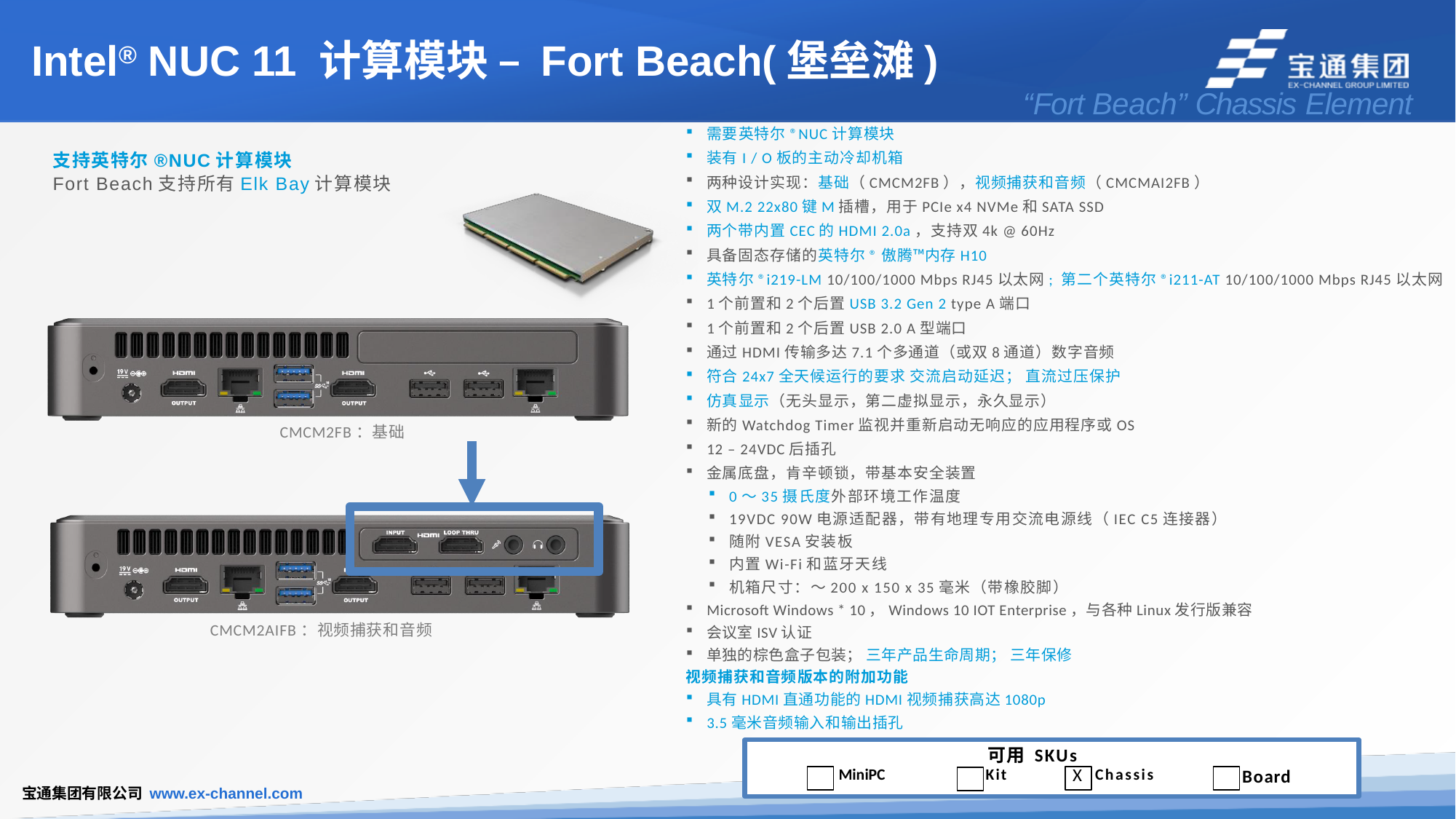

# Intel® NUC 11 计算模块 – Fort Beach(堡垒滩)
“Fort Beach” Chassis Element
需要英特尔®NUC计算模块
装有I / O板的主动冷却机箱
两种设计实现：基础（CMCM2FB），视频捕获和音频（CMCMAI2FB）
双M.2 22x80键M插槽，用于PCIe x4 NVMe和SATA SSD
两个带内置CEC的HDMI 2.0a，支持双4k @ 60Hz
具备固态存储的英特尔®傲腾™内存H10
英特尔®i219-LM 10/100/1000 Mbps RJ45以太网; 第二个英特尔®i211-AT 10/100/1000 Mbps RJ45以太网
1个前置和2个后置USB 3.2 Gen 2 type A端口
1个前置和2个后置USB 2.0 A型端口
通过HDMI传输多达7.1个多通道（或双8通道）数字音频
符合24x7全天候运行的要求 交流启动延迟； 直流过压保护
仿真显示（无头显示，第二虚拟显示，永久显示）
新的Watchdog Timer监视并重新启动无响应的应用程序或OS
12 – 24VDC后插孔
金属底盘，肯辛顿锁，带基本安全装置
0〜35摄氏度外部环境工作温度
19VDC 90W电源适配器，带有地理专用交流电源线（IEC C5连接器）
随附VESA安装板
内置Wi-Fi和蓝牙天线
机箱尺寸：〜200 x 150 x 35毫米（带橡胶脚）
Microsoft Windows * 10，Windows 10 IOT Enterprise，与各种Linux发行版兼容
会议室ISV认证
单独的棕色盒子包装； 三年产品生命周期； 三年保修
支持英特尔®NUC计算模块
Fort Beach支持所有Elk Bay计算模块

CMCM2FB：基础

CMCM2AIFB：视频捕获和音频
视频捕获和音频版本的附加功能
具有HDMI直通功能的HDMI视频捕获高达1080p
3.5毫米音频输入和输出插孔

可用 SKUs
Board
MiniPC                                                                                                                               	Kit	X Chassis